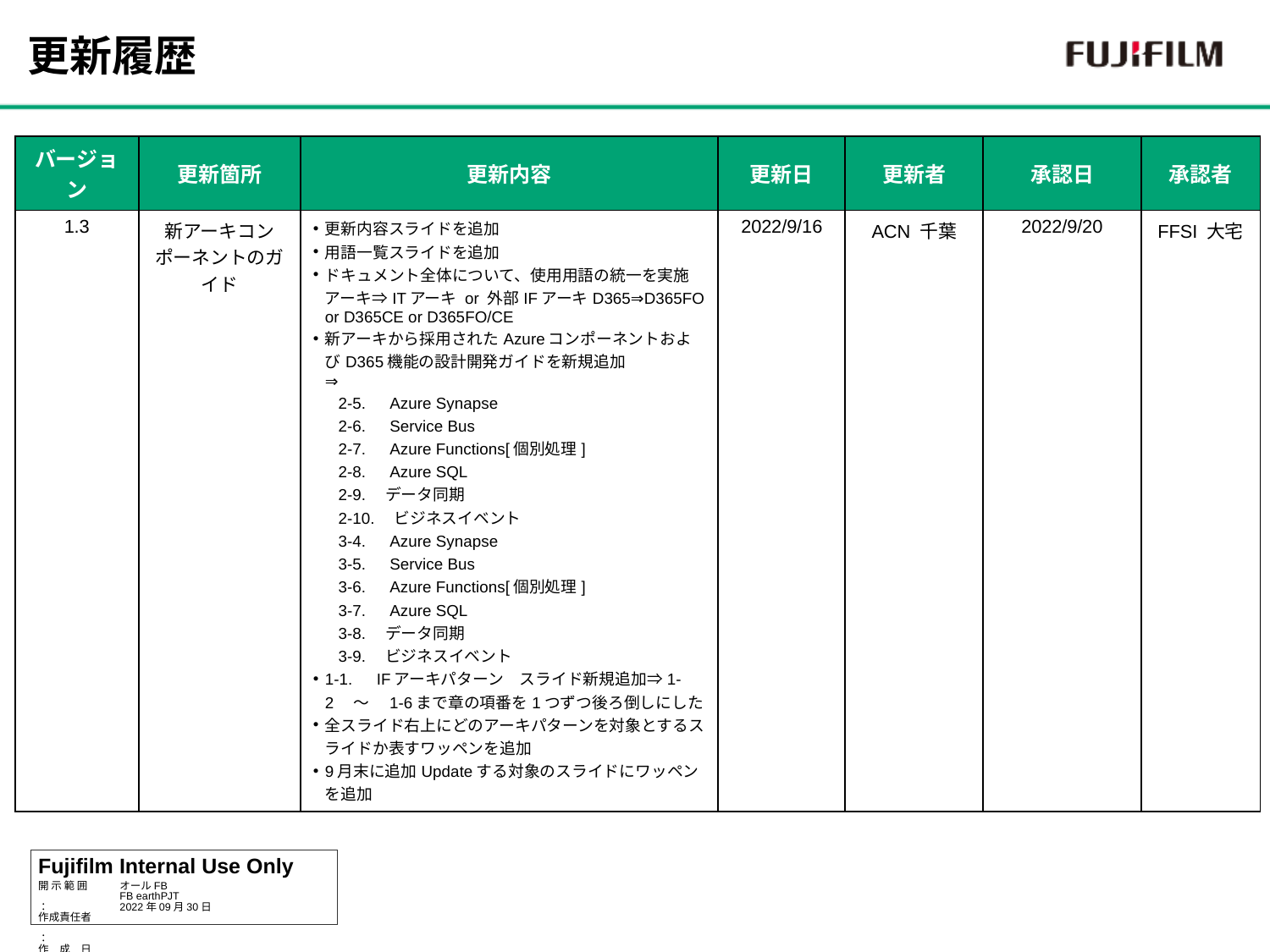

更新履歴
| バージョン | 更新箇所 | 更新内容 | 更新日 | 更新者 | 承認日 | 承認者 |
| --- | --- | --- | --- | --- | --- | --- |
| 1.3 | 新アーキコンポーネントのガイド | 更新内容スライドを追加 用語一覧スライドを追加 ドキュメント全体について、使用用語の統一を実施​ アーキ⇒ITアーキ or 外部IFアーキD365⇒D365FO or D365CE or D365FO/CE​ 新アーキから採用されたAzureコンポーネントおよびD365機能の設計開発ガイドを新規追加 ⇒ 2-5.　Azure Synapse 2-6.　Service Bus 2-7.　Azure Functions[個別処理] 2-8.　Azure SQL 2-9.　データ同期 2-10.　ビジネスイベント 3-4.　Azure Synapse 3-5.　Service Bus 3-6.　Azure Functions[個別処理] 3-7.　Azure SQL 3-8.　データ同期 3-9.　ビジネスイベント 1-1.　IFアーキパターン　スライド新規追加⇒1-2　～　1-6まで章の項番を1つずつ後ろ倒しにした 全スライド右上にどのアーキパターンを対象とするスライドか表すワッペンを追加 9月末に追加Updateする対象のスライドにワッペンを追加 | 2022/9/16 | ACN 千葉 | 2022/9/20 | FFSI 大宅 |